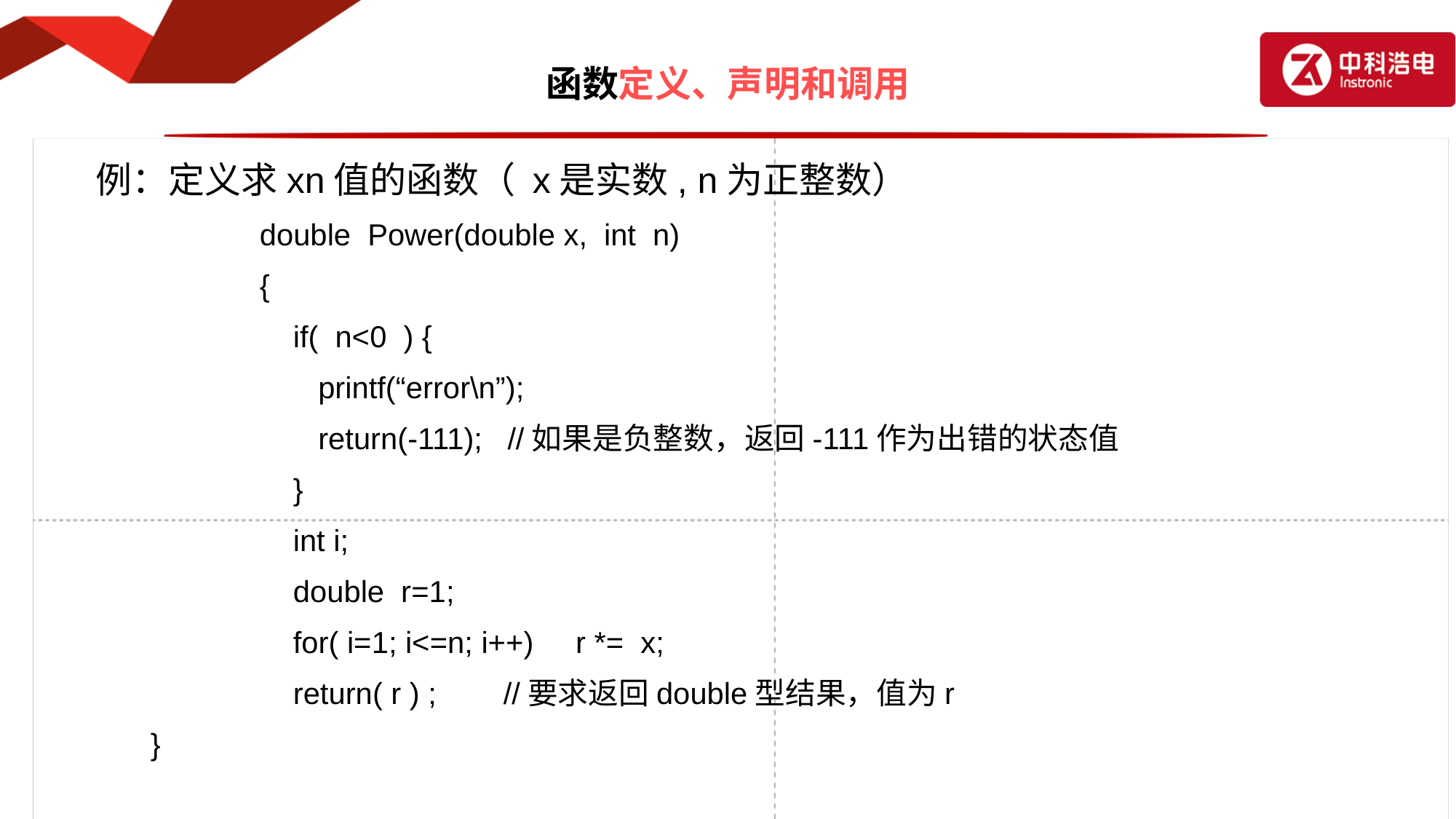

# 函数定义、声明和调用
例：定义求xn值的函数（ x是实数, n为正整数）
       	double  Power(double x,  int  n)
		{
		    if(  n<0  ) {
         	       printf(“error\n”);
        	       return(-111);   //如果是负整数，返回-111作为出错的状态值
       	    }
		    int i;
        	    double  r=1;
        	    for( i=1; i<=n; i++)     r *=  x;
         	    return( r ) ;        //要求返回double型结果，值为r
     	}